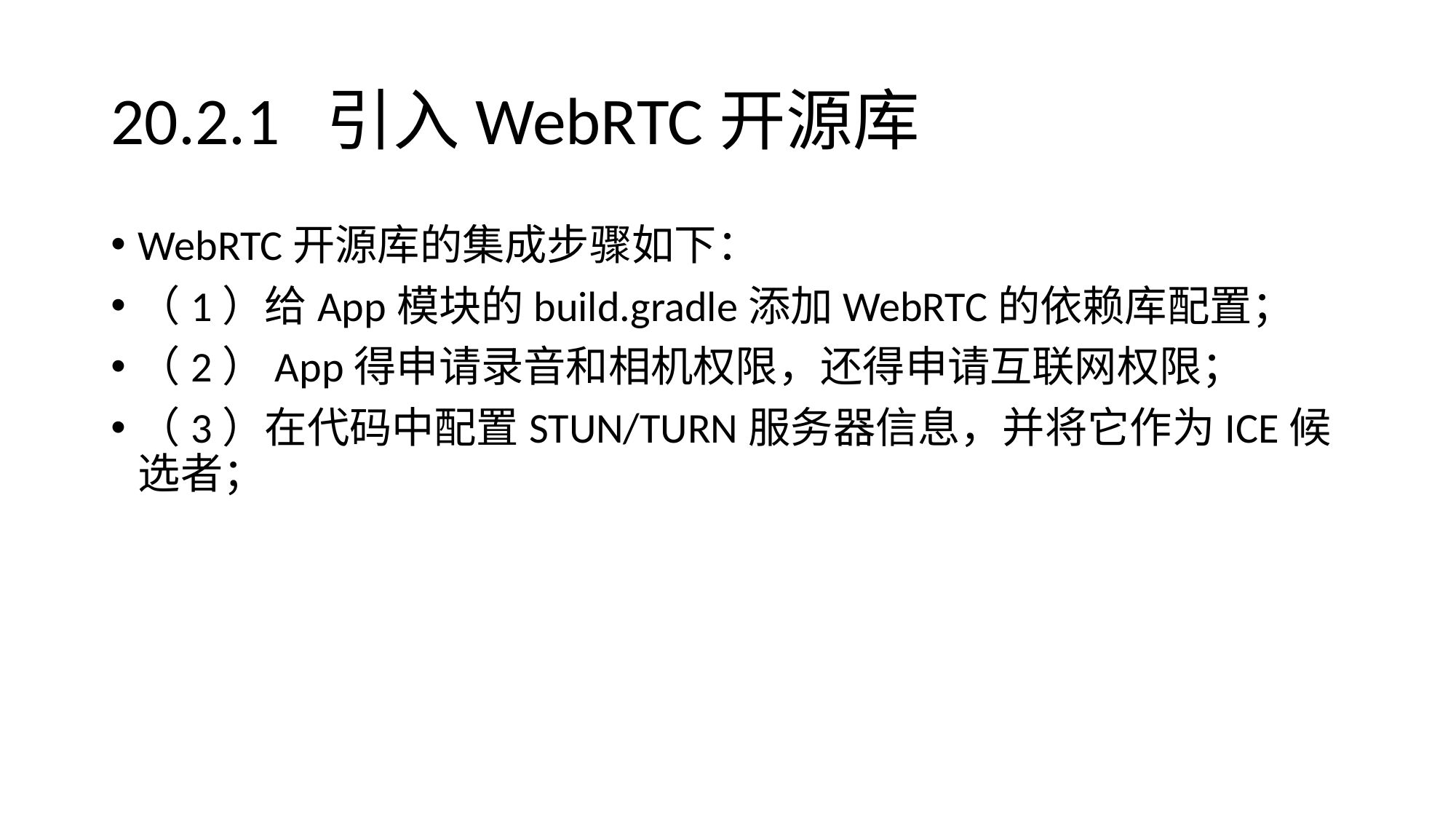

# 20.2.1  引入WebRTC开源库
WebRTC开源库的集成步骤如下：
（1）给App模块的build.gradle添加WebRTC的依赖库配置；
（2）App得申请录音和相机权限，还得申请互联网权限；
（3）在代码中配置STUN/TURN服务器信息，并将它作为ICE候选者；